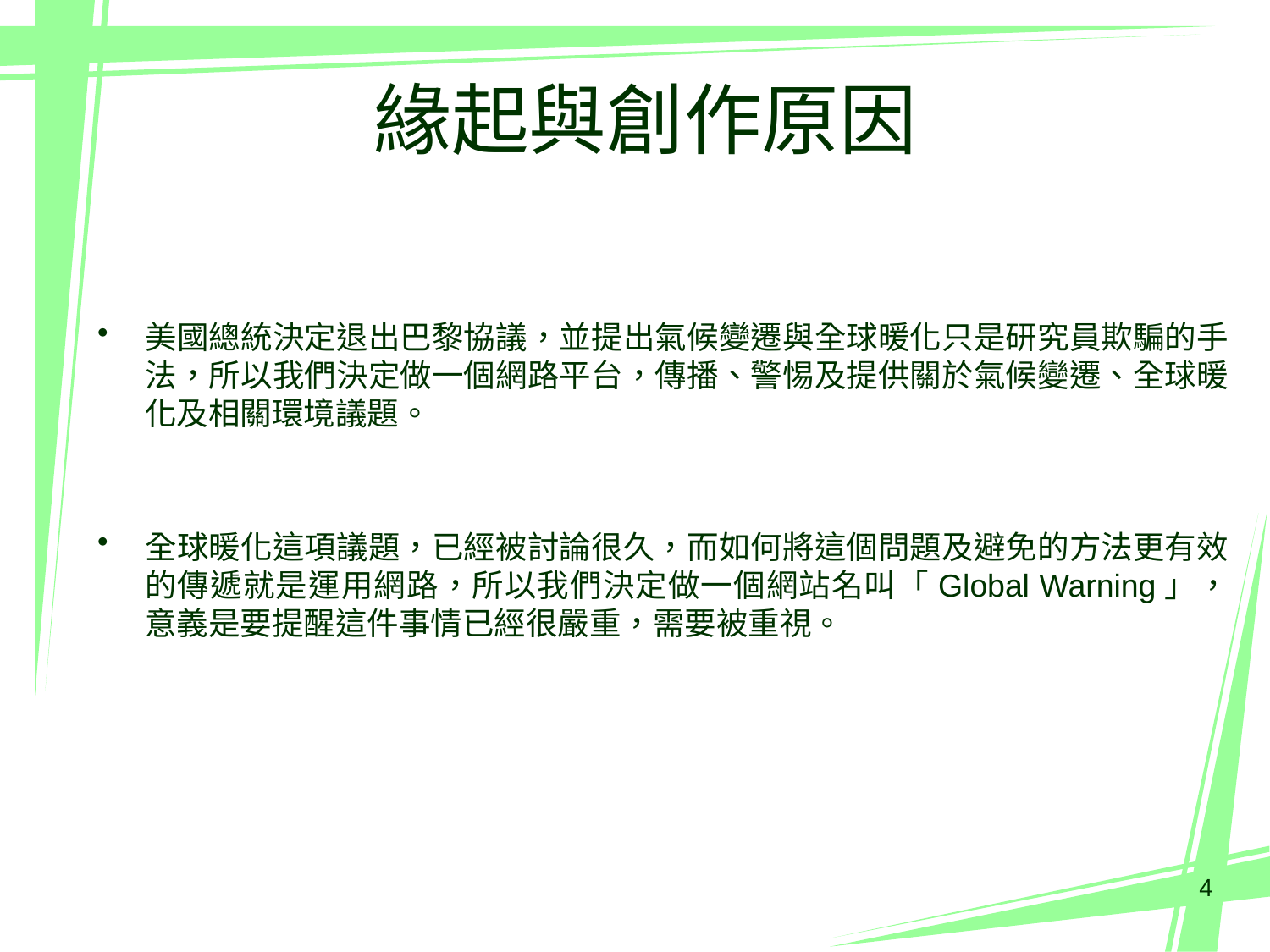

# 緣起與創作原因

美國總統決定退出巴黎協議，並提出氣候變遷與全球暖化只是研究員欺騙的手法，所以我們決定做一個網路平台，傳播、警惕及提供關於氣候變遷、全球暖化及相關環境議題。

全球暖化這項議題，已經被討論很久，而如何將這個問題及避免的方法更有效的傳遞就是運用網路，所以我們決定做一個網站名叫「Global Warning」，意義是要提醒這件事情已經很嚴重，需要被重視。
4